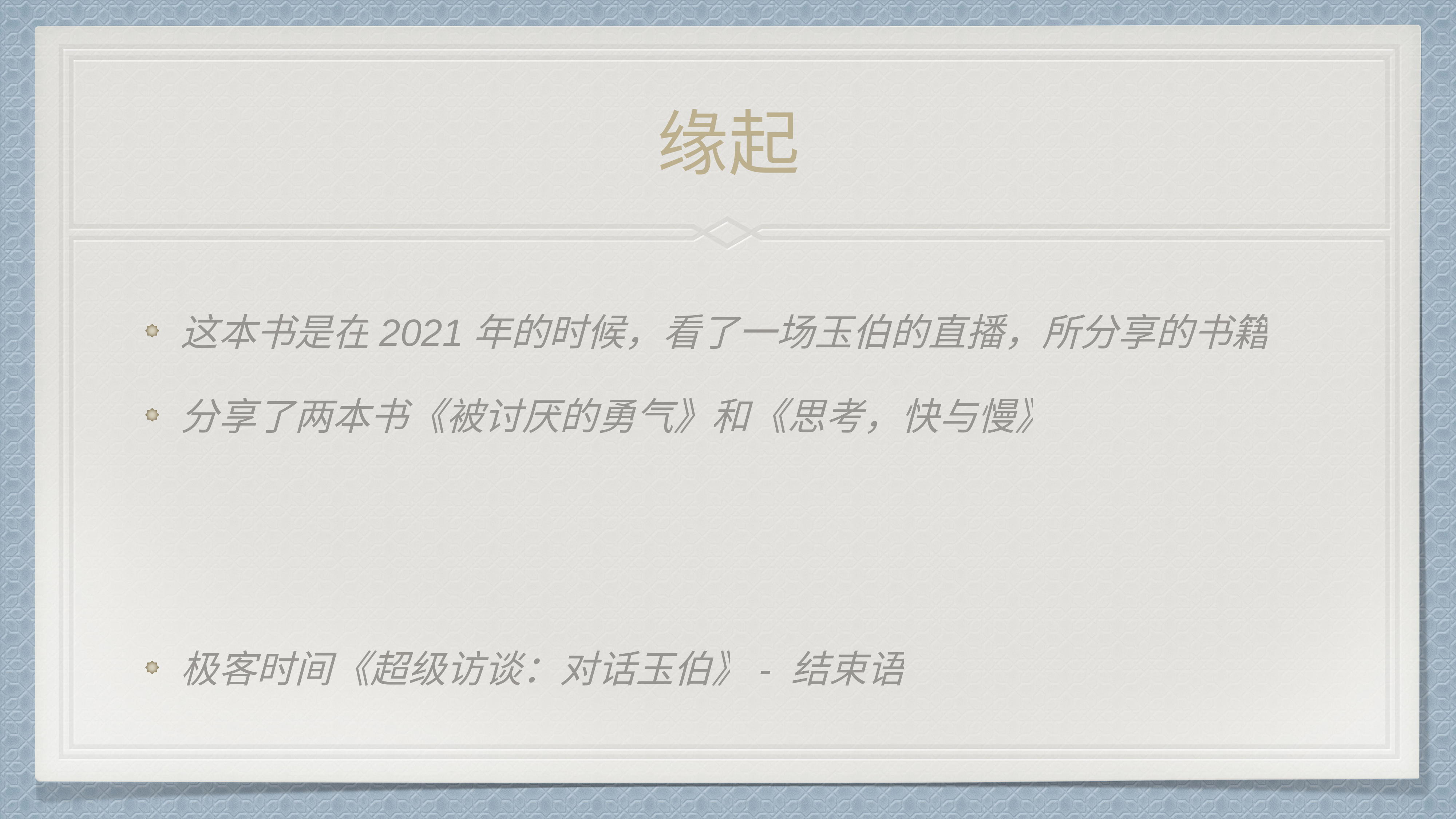

# 缘起
这本书是在2021年的时候，看了一场玉伯的直播，所分享的书籍
分享了两本书《被讨厌的勇气》和《思考，快与慢》

极客时间《超级访谈：对话玉伯》- 结束语